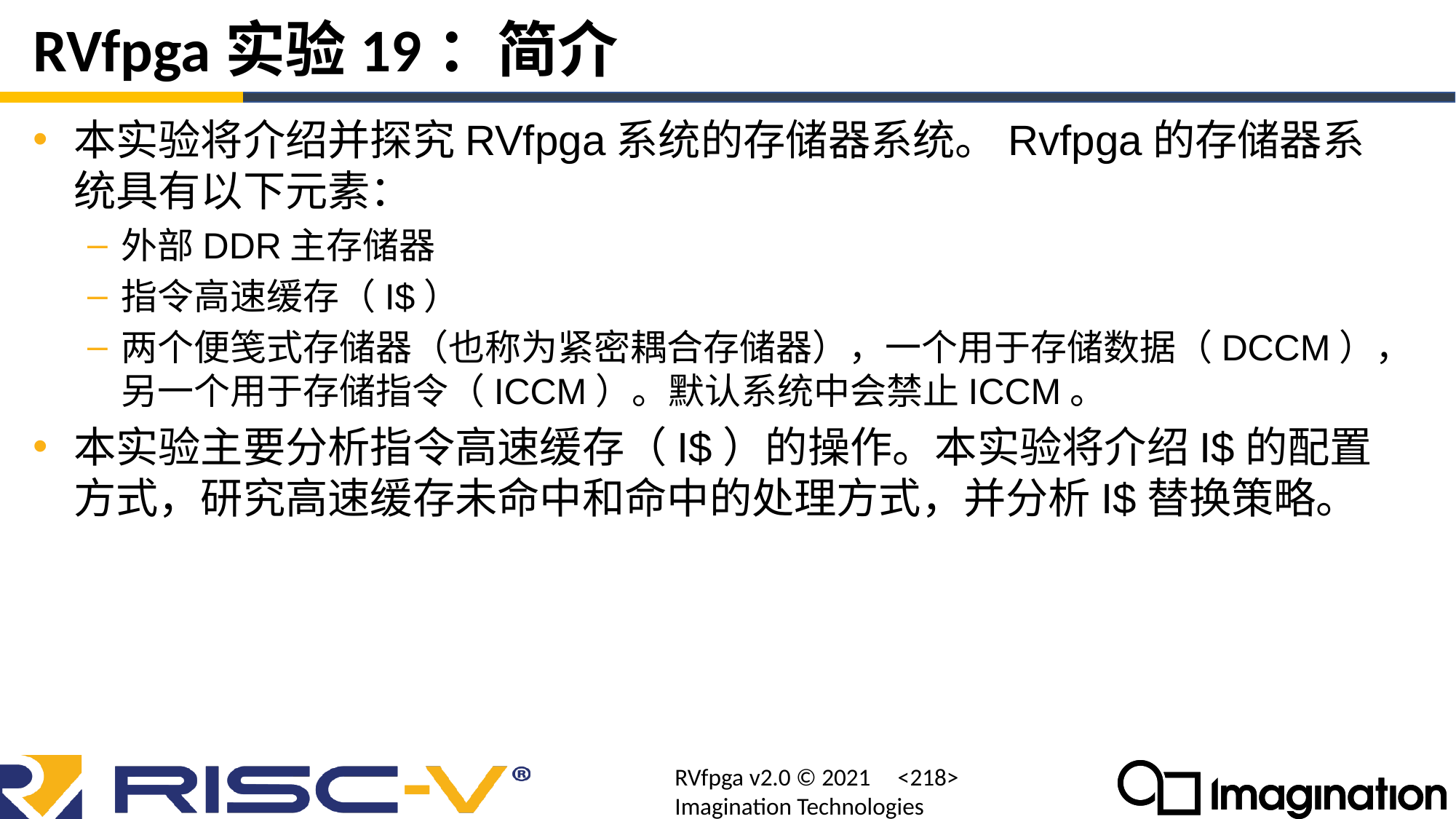

# RVfpga实验19：简介
本实验将介绍并探究RVfpga系统的存储器系统。Rvfpga的存储器系统具有以下元素：
外部DDR主存储器
指令高速缓存（I$）
两个便笺式存储器（也称为紧密耦合存储器），一个用于存储数据（DCCM），另一个用于存储指令（ICCM）。默认系统中会禁止ICCM。
本实验主要分析指令高速缓存（I$）的操作。本实验将介绍I$的配置方式，研究高速缓存未命中和命中的处理方式，并分析I$替换策略。